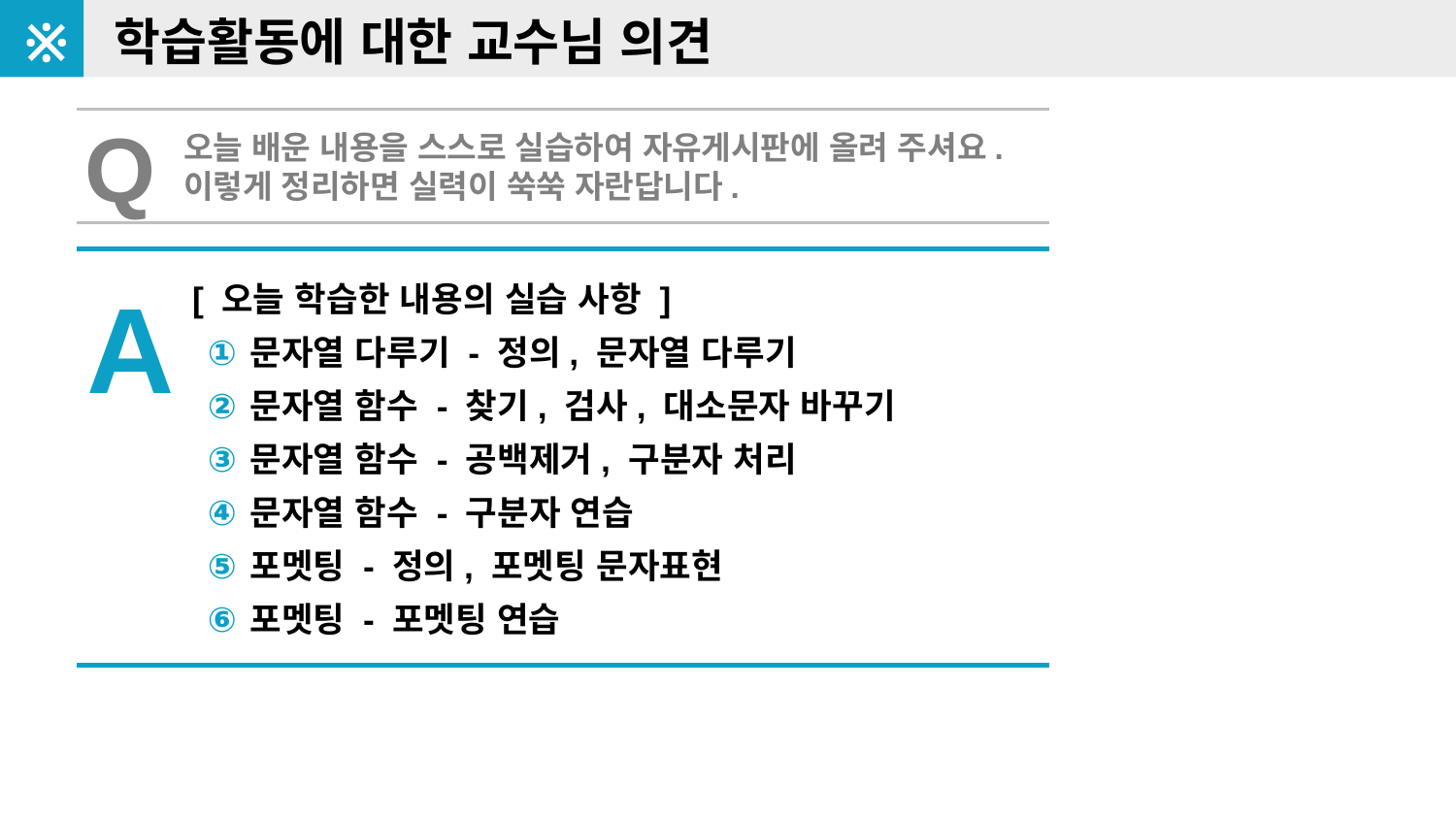

※
학습활동에 대한 교수님 의견
Q
오늘 배운 내용을 스스로 실습하여 자유게시판에 올려 주셔요.
이렇게 정리하면 실력이 쑥쑥 자란답니다.
A
[ 오늘 학습한 내용의 실습 사항 ]
문자열 다루기 - 정의, 문자열 다루기
문자열 함수 - 찾기, 검사, 대소문자 바꾸기
문자열 함수 - 공백제거, 구분자 처리
문자열 함수 - 구분자 연습
포멧팅 - 정의, 포멧팅 문자표현
포멧팅 - 포멧팅 연습